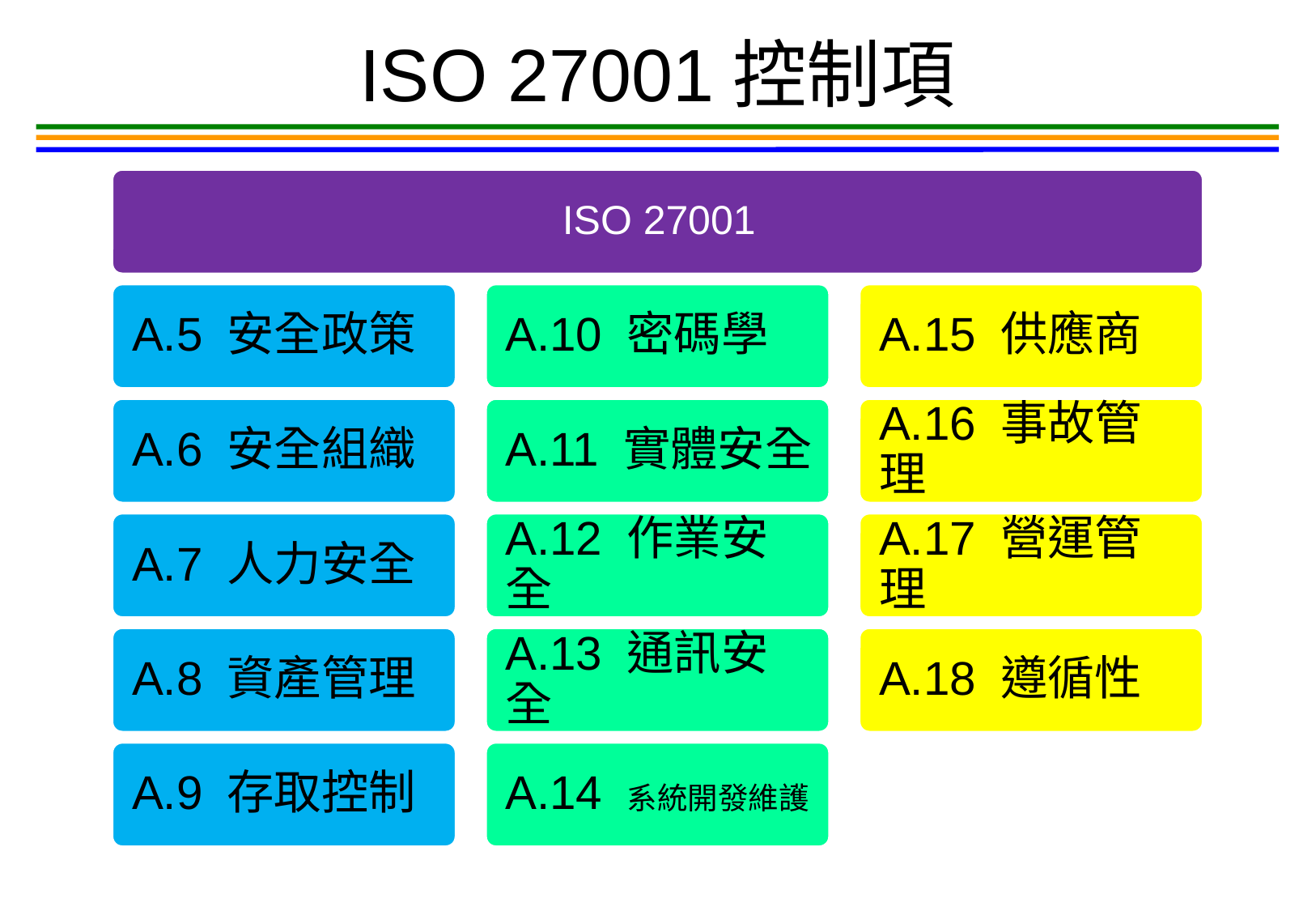

ISO 27001控制項
ISO 27001
A.5 安全政策
A.6 安全組織
A.7 人力安全
A.8 資產管理
A.9 存取控制
A.10 密碼學
A.11 實體安全
A.12 作業安全
A.13 通訊安全
A.14 系統開發維護
A.15 供應商
A.16 事故管理
A.17 營運管理
A.18 遵循性